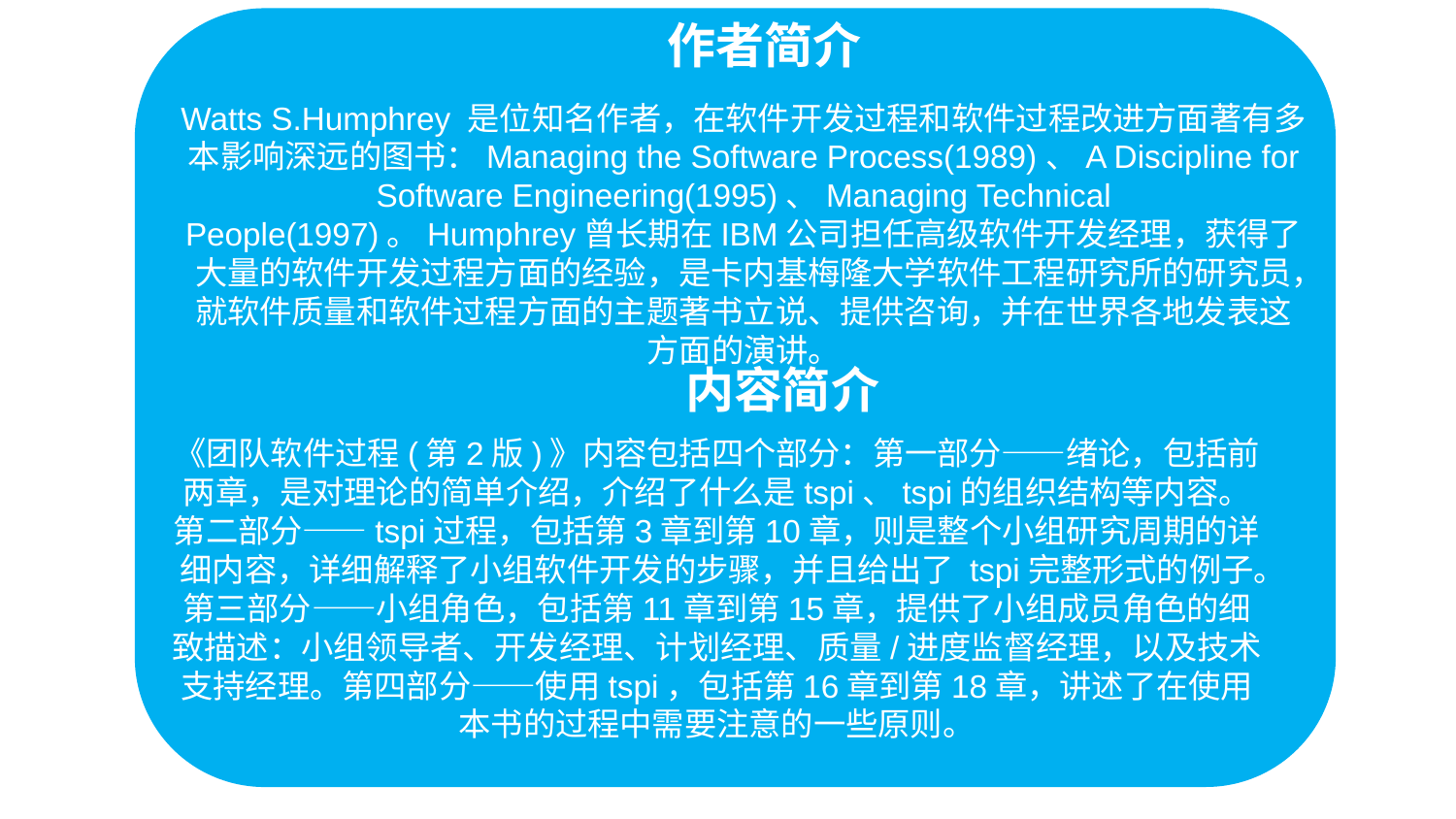

作者简介

Watts S.Humphrey 是位知名作者，在软件开发过程和软件过程改进方面著有多本影响深远的图书：Managing the Software Process(1989)、A Discipline for Software Engineering(1995)、Managing Technical People(1997)。Humphrey曾长期在IBM公司担任高级软件开发经理，获得了大量的软件开发过程方面的经验，是卡内基梅隆大学软件工程研究所的研究员，就软件质量和软件过程方面的主题著书立说、提供咨询，并在世界各地发表这方面的演讲。
内容简介
《团队软件过程(第2版)》内容包括四个部分：第一部分——绪论，包括前两章，是对理论的简单介绍，介绍了什么是tspi、tspi的组织结构等内容。第二部分——tspi过程，包括第3章到第10章，则是整个小组研究周期的详细内容，详细解释了小组软件开发的步骤，并且给出了 tspi完整形式的例子。第三部分——小组角色，包括第11章到第15章，提供了小组成员角色的细致描述：小组领导者、开发经理、计划经理、质量/进度监督经理，以及技术支持经理。第四部分——使用tspi，包括第16章到第18章，讲述了在使用本书的过程中需要注意的一些原则。